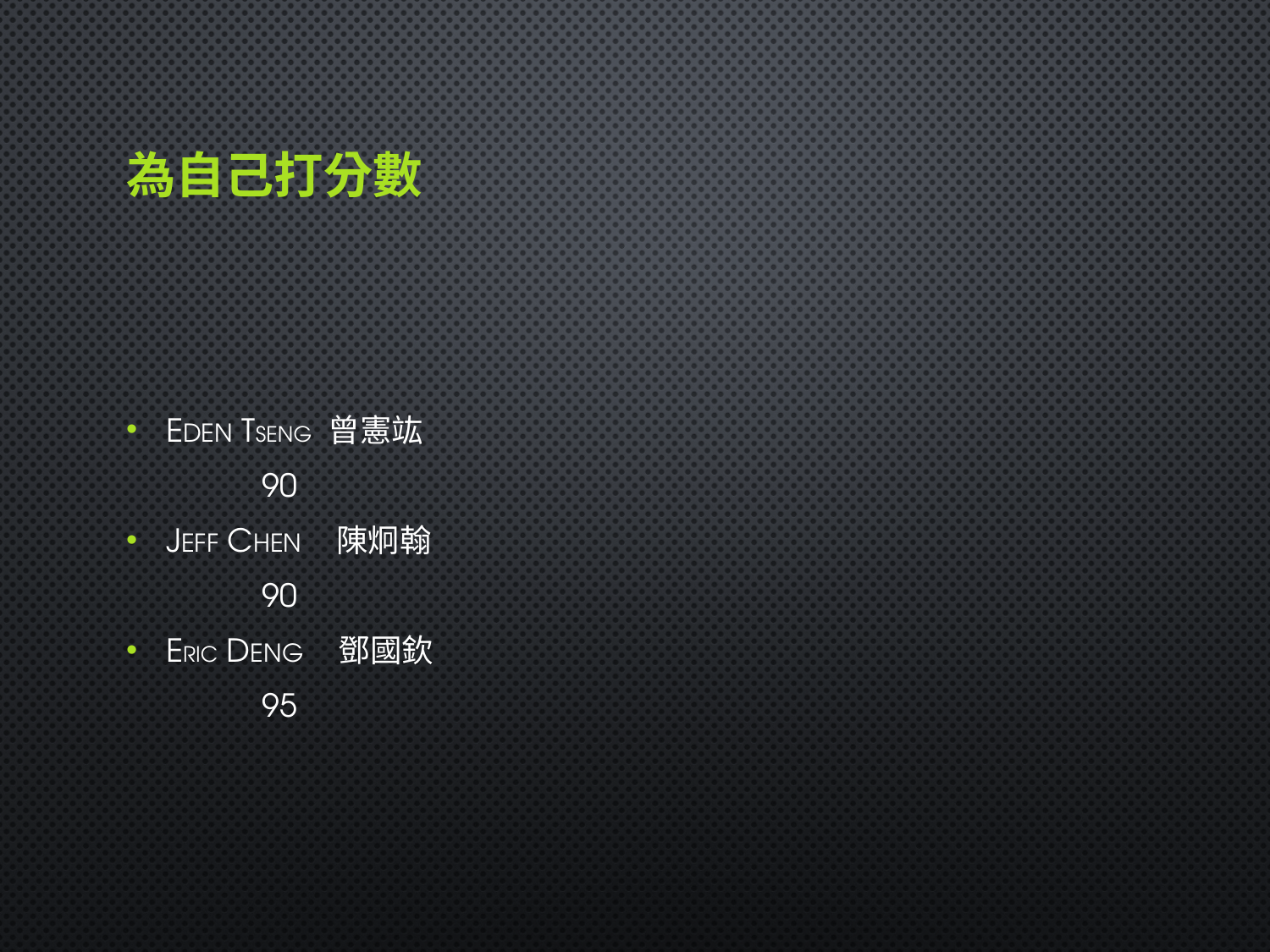

# 為自己打分數
Eden TSENG 曾憲竑
	 90
JEFF Chen   陳炯翰
	 90
ERIC Deng   鄧國欽
	 95